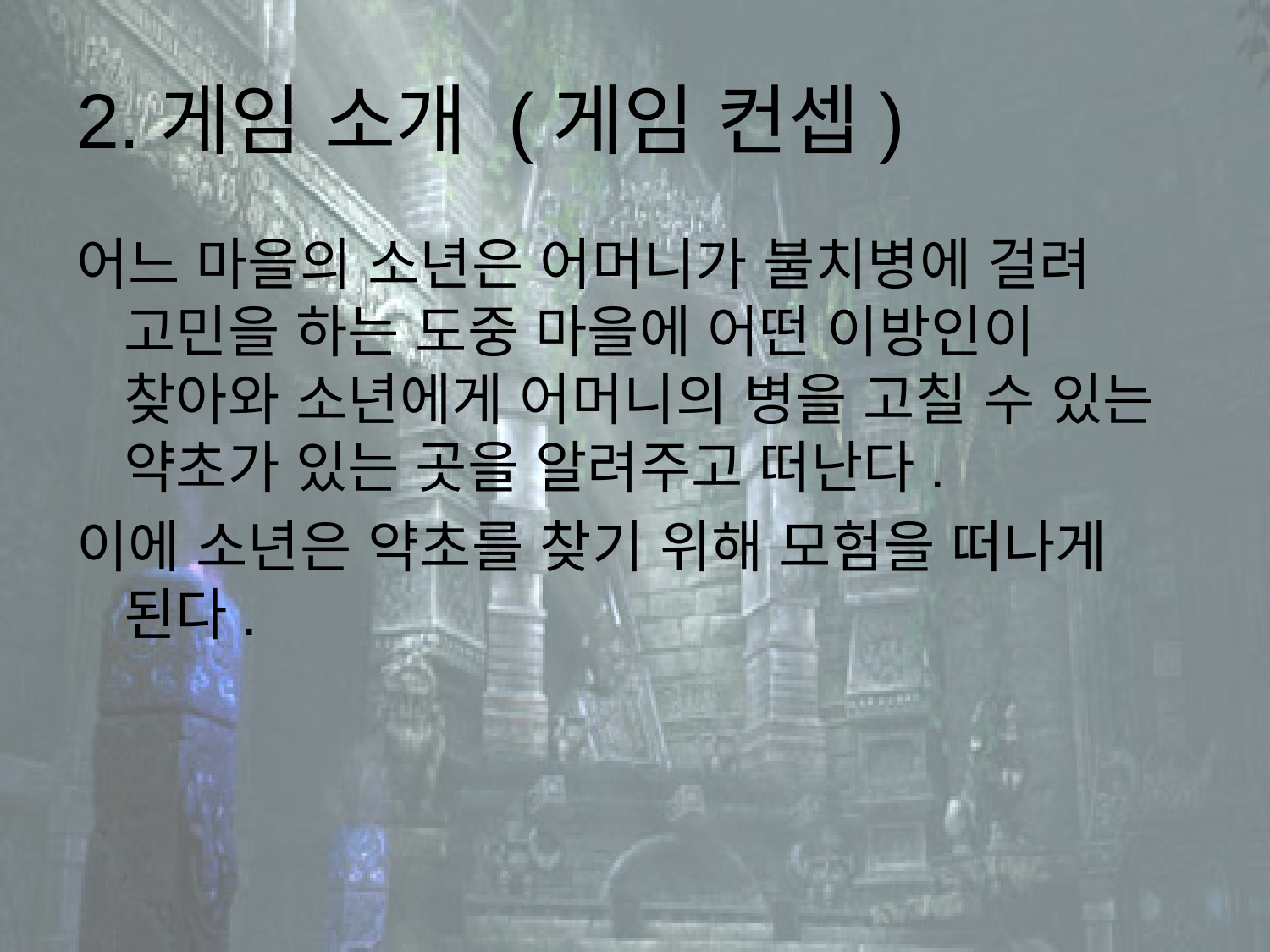

# 2.게임 소개 (게임 컨셉)
어느 마을의 소년은 어머니가 불치병에 걸려 고민을 하는 도중 마을에 어떤 이방인이 찾아와 소년에게 어머니의 병을 고칠 수 있는 약초가 있는 곳을 알려주고 떠난다.
이에 소년은 약초를 찾기 위해 모험을 떠나게 된다.